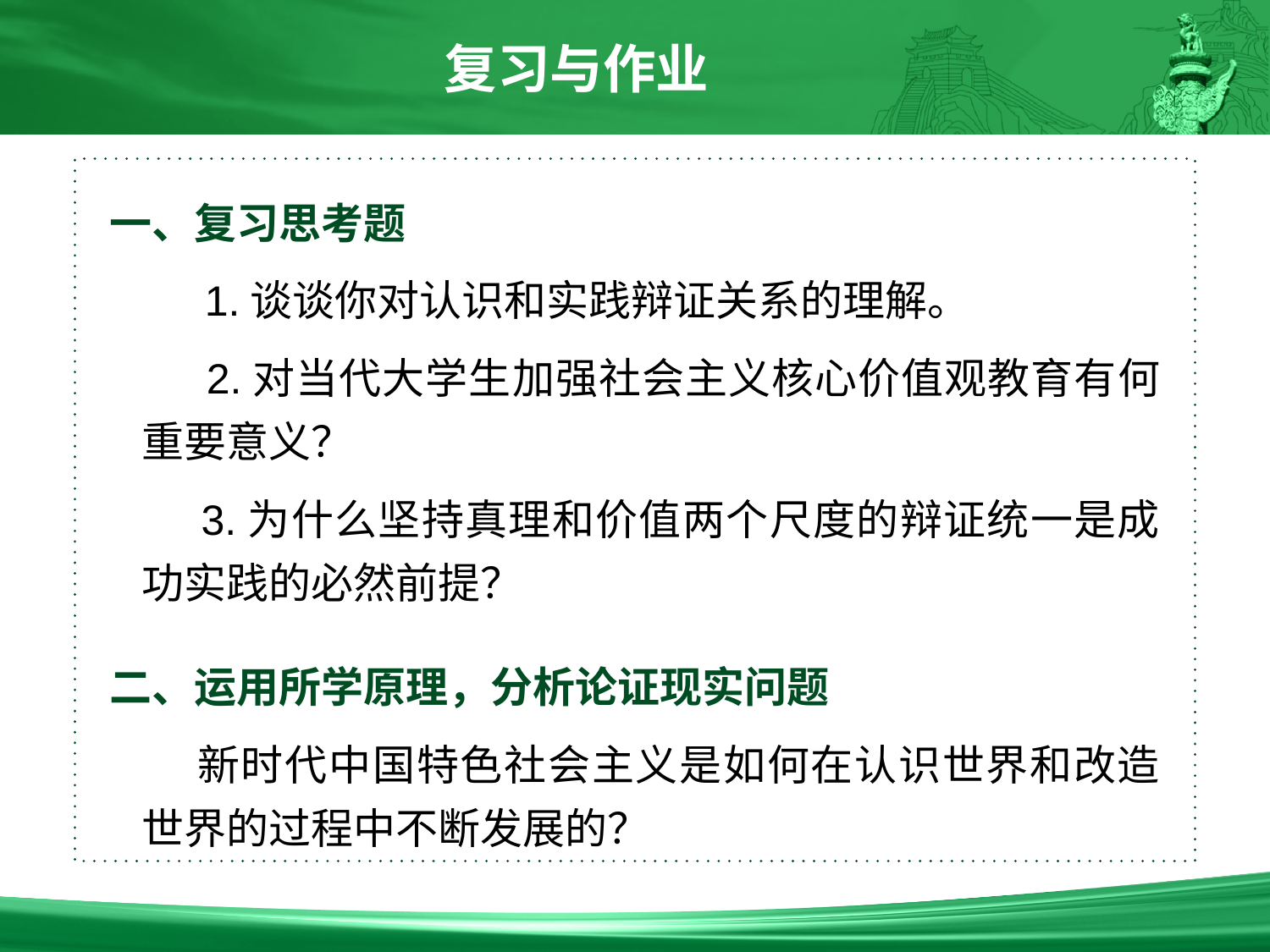

复习与作业
一、复习思考题
　　1.谈谈你对认识和实践辩证关系的理解。
　　2.对当代大学生加强社会主义核心价值观教育有何重要意义？
       3.为什么坚持真理和价值两个尺度的辩证统一是成功实践的必然前提？

二、运用所学原理，分析论证现实问题
　　新时代中国特色社会主义是如何在认识世界和改造世界的过程中不断发展的？